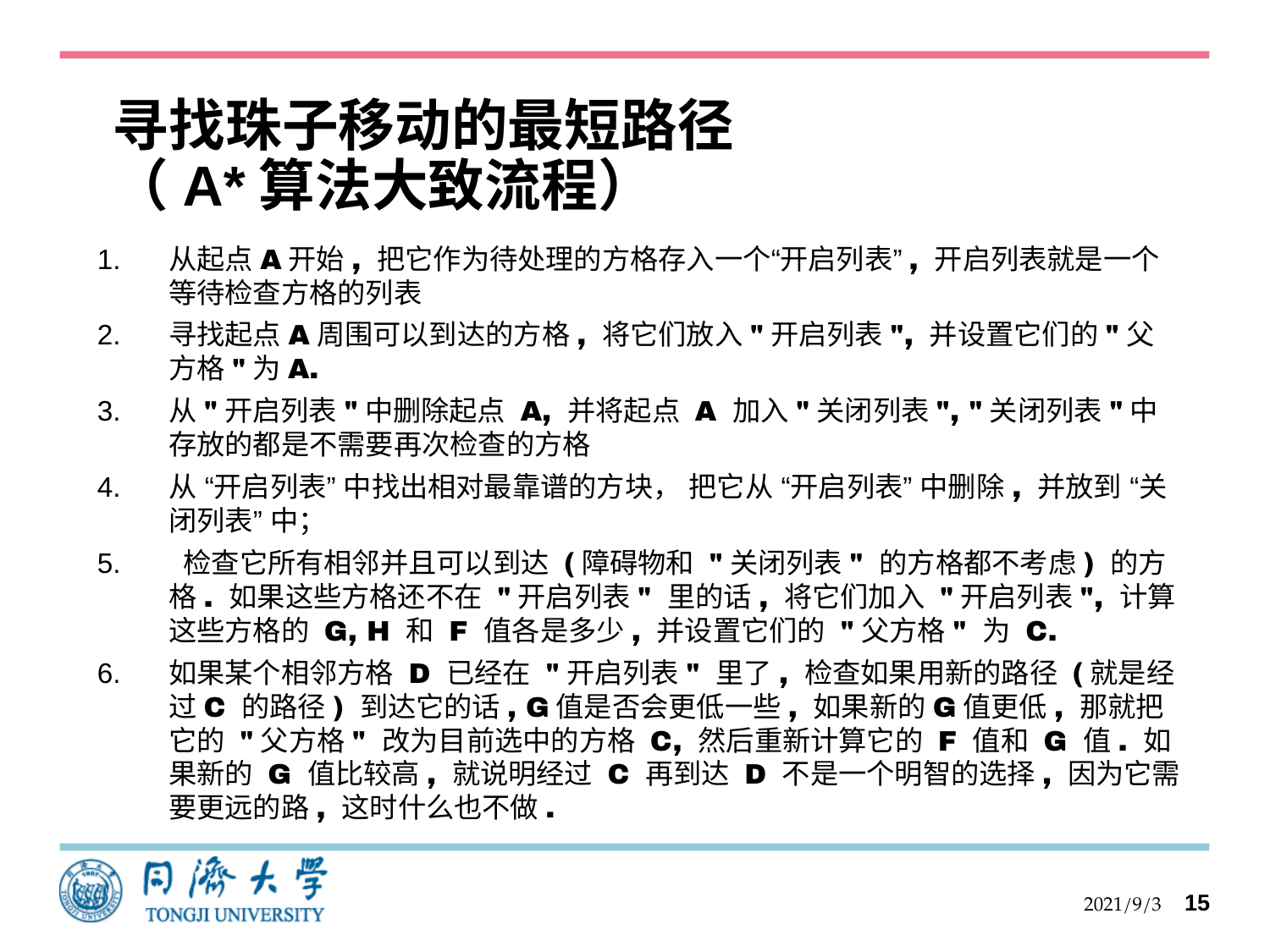

# 寻找珠子移动的最短路径 （A*算法大致流程）
从起点A开始, 把它作为待处理的方格存入一个“开启列表”, 开启列表就是一个等待检查方格的列表
寻找起点A周围可以到达的方格, 将它们放入"开启列表", 并设置它们的"父方格"为A.
从"开启列表"中删除起点 A, 并将起点 A 加入"关闭列表", "关闭列表"中存放的都是不需要再次检查的方格
从 “开启列表” 中找出相对最靠谱的方块， 把它从 “开启列表” 中删除, 并放到 “关闭列表” 中；
 检查它所有相邻并且可以到达 (障碍物和 "关闭列表" 的方格都不考虑) 的方格. 如果这些方格还不在 "开启列表" 里的话, 将它们加入 "开启列表", 计算这些方格的 G, H 和 F 值各是多少, 并设置它们的 "父方格" 为 C.
如果某个相邻方格 D 已经在 "开启列表" 里了, 检查如果用新的路径 (就是经过C 的路径) 到达它的话, G值是否会更低一些, 如果新的G值更低, 那就把它的 "父方格" 改为目前选中的方格 C, 然后重新计算它的 F 值和 G 值. 如果新的 G 值比较高, 就说明经过 C 再到达 D 不是一个明智的选择, 因为它需要更远的路, 这时什么也不做.
2021/9/3
15